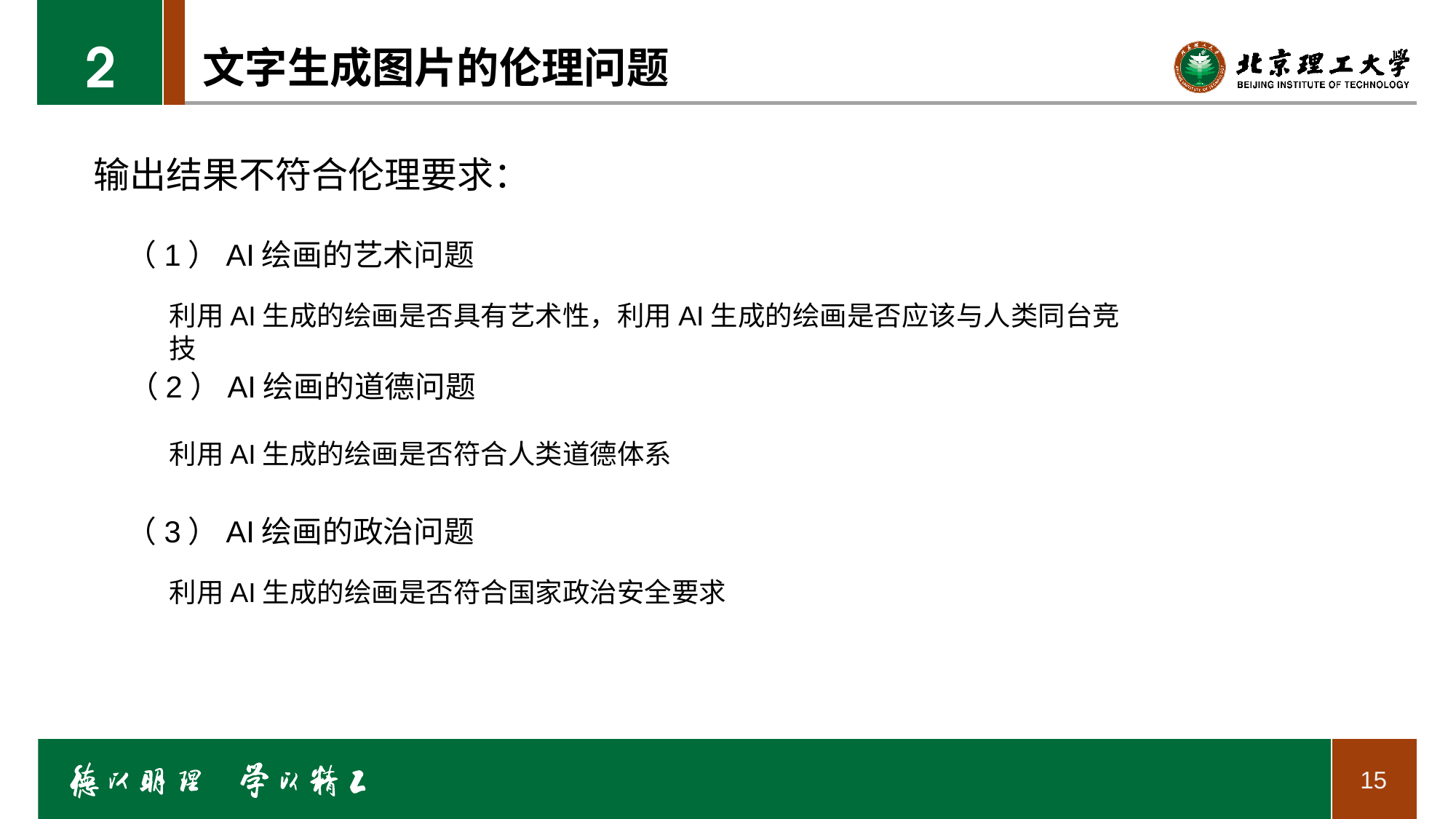

2
# 文字生成图片的伦理问题
输出结果不符合伦理要求：
（1）AI绘画的艺术问题
利用AI生成的绘画是否具有艺术性，利用AI生成的绘画是否应该与人类同台竞技
（2）AI绘画的道德问题
利用AI生成的绘画是否符合人类道德体系
（3）AI绘画的政治问题
利用AI生成的绘画是否符合国家政治安全要求